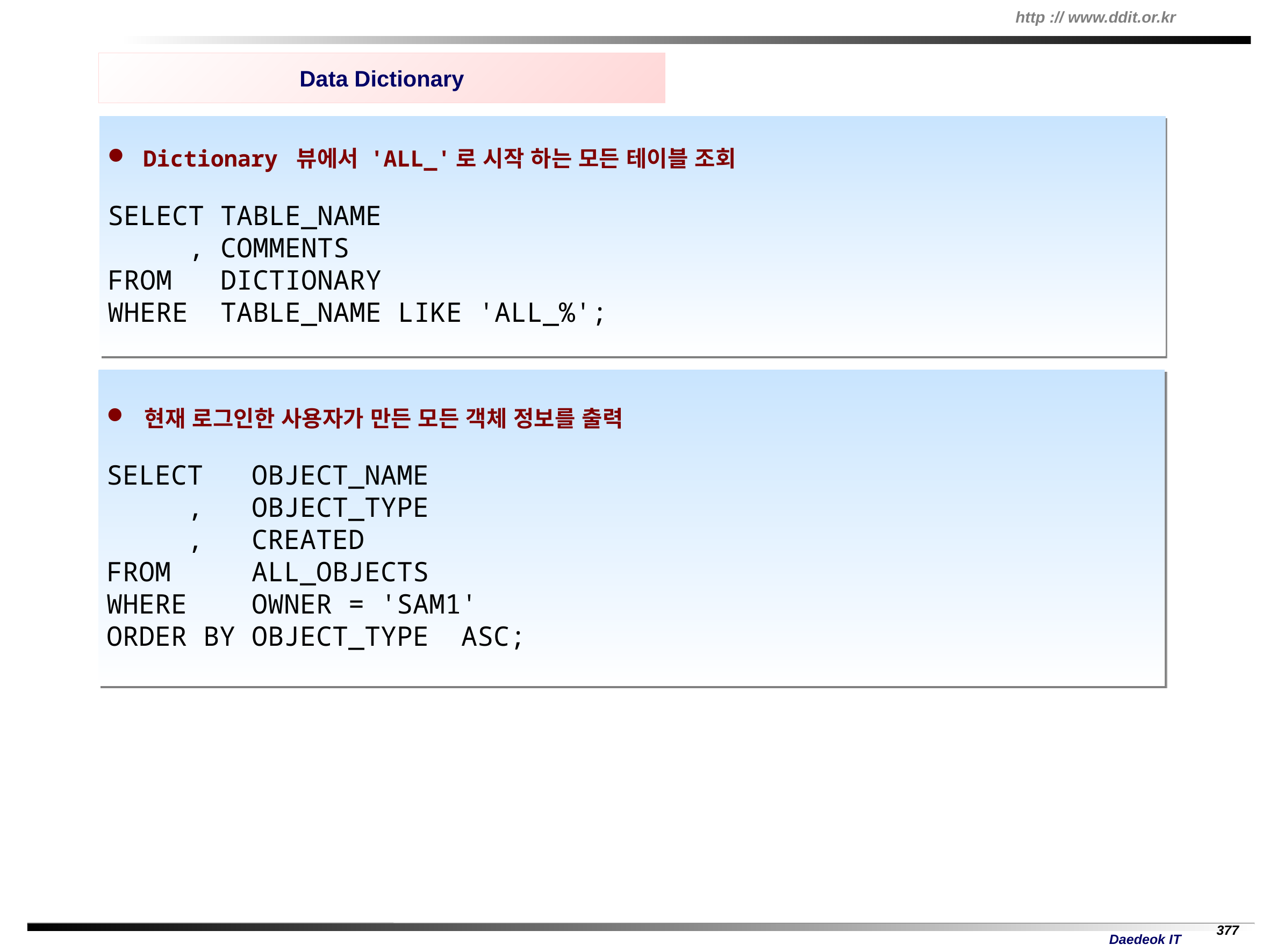

Data Dictionary
 Dictionary 뷰에서 'ALL_'로 시작 하는 모든 테이블 조회

SELECT TABLE_NAME
     , COMMENTS
FROM   DICTIONARY
WHERE  TABLE_NAME LIKE 'ALL_%';
  현재 로그인한 사용자가 만든 모든 객체 정보를 출력

SELECT   OBJECT_NAME
     ,   OBJECT_TYPE
     ,   CREATED
FROM     ALL_OBJECTS
WHERE    OWNER = 'SAM1'
ORDER BY OBJECT_TYPE  ASC;